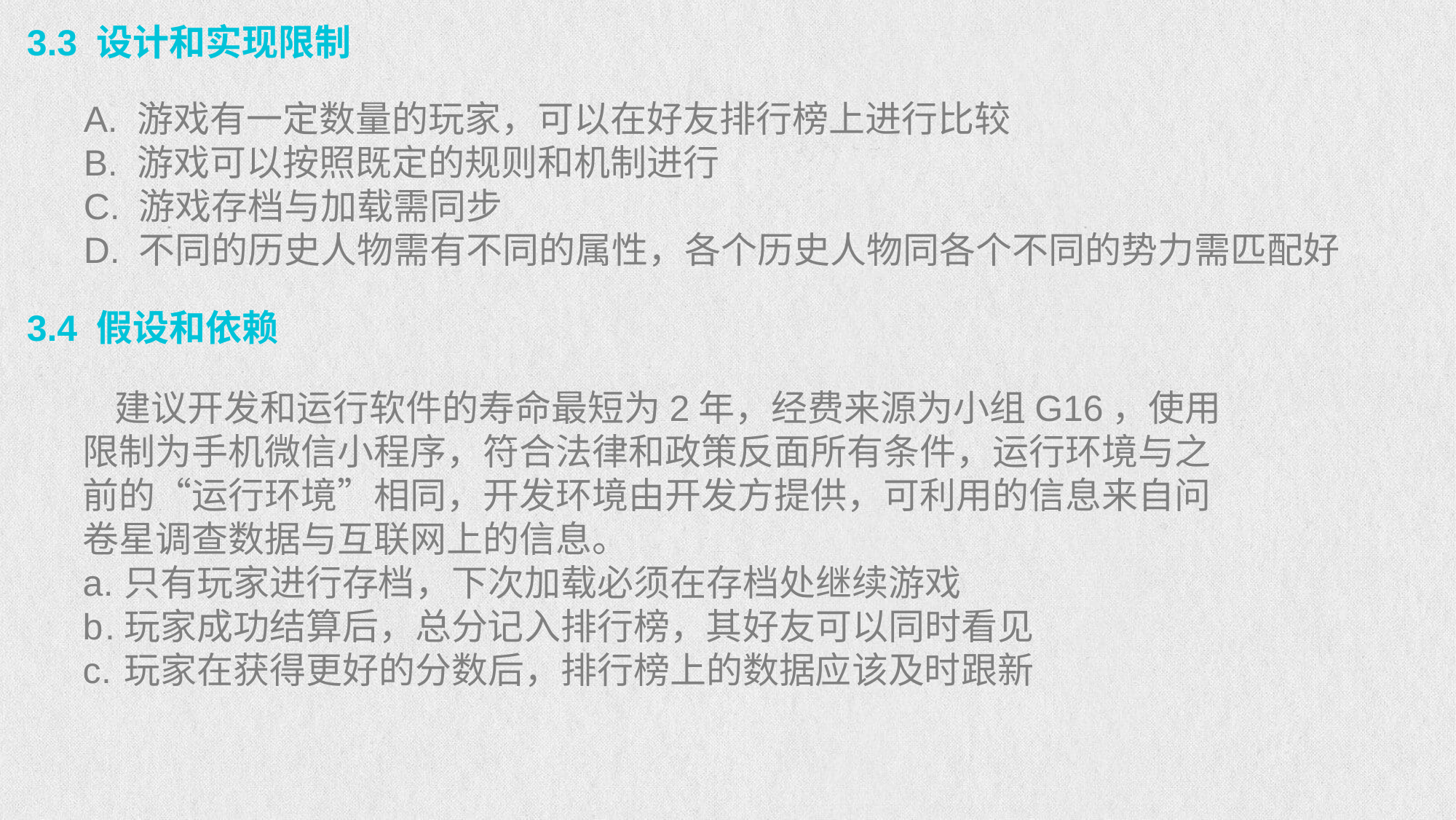

3.3 设计和实现限制
A. 游戏有一定数量的玩家，可以在好友排行榜上进行比较
B. 游戏可以按照既定的规则和机制进行
C. 游戏存档与加载需同步
D. 不同的历史人物需有不同的属性，各个历史人物同各个不同的势力需匹配好
3.4 假设和依赖
建议开发和运行软件的寿命最短为2年，经费来源为小组G16，使用限制为手机微信小程序，符合法律和政策反面所有条件，运行环境与之前的“运行环境”相同，开发环境由开发方提供，可利用的信息来自问卷星调查数据与互联网上的信息。
只有玩家进行存档，下次加载必须在存档处继续游戏
玩家成功结算后，总分记入排行榜，其好友可以同时看见
玩家在获得更好的分数后，排行榜上的数据应该及时跟新